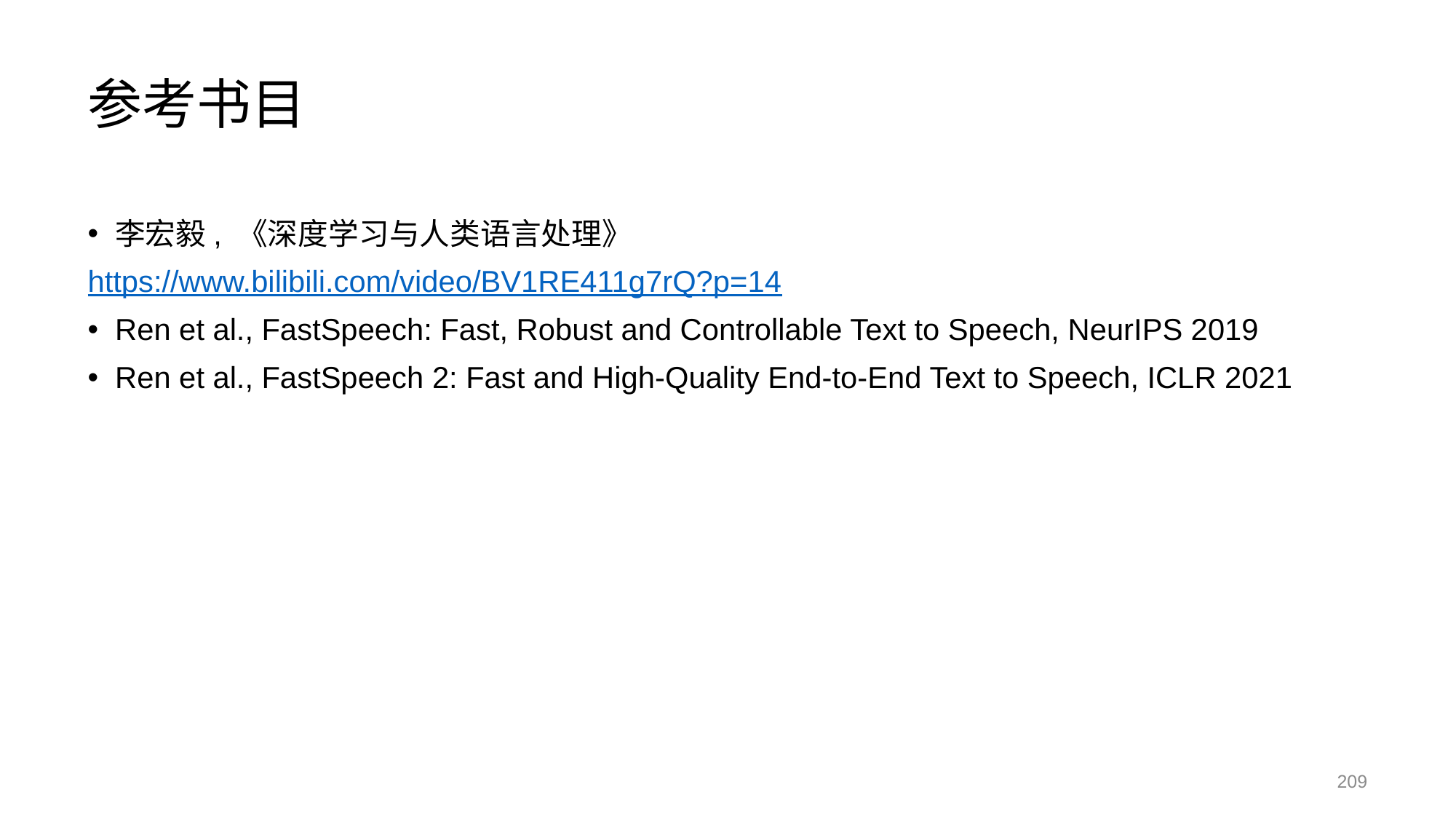

# 参考书目
李宏毅, 《深度学习与人类语言处理》
https://www.bilibili.com/video/BV1RE411g7rQ?p=14
Ren et al., FastSpeech: Fast, Robust and Controllable Text to Speech, NeurIPS 2019
Ren et al., FastSpeech 2: Fast and High-Quality End-to-End Text to Speech, ICLR 2021

209